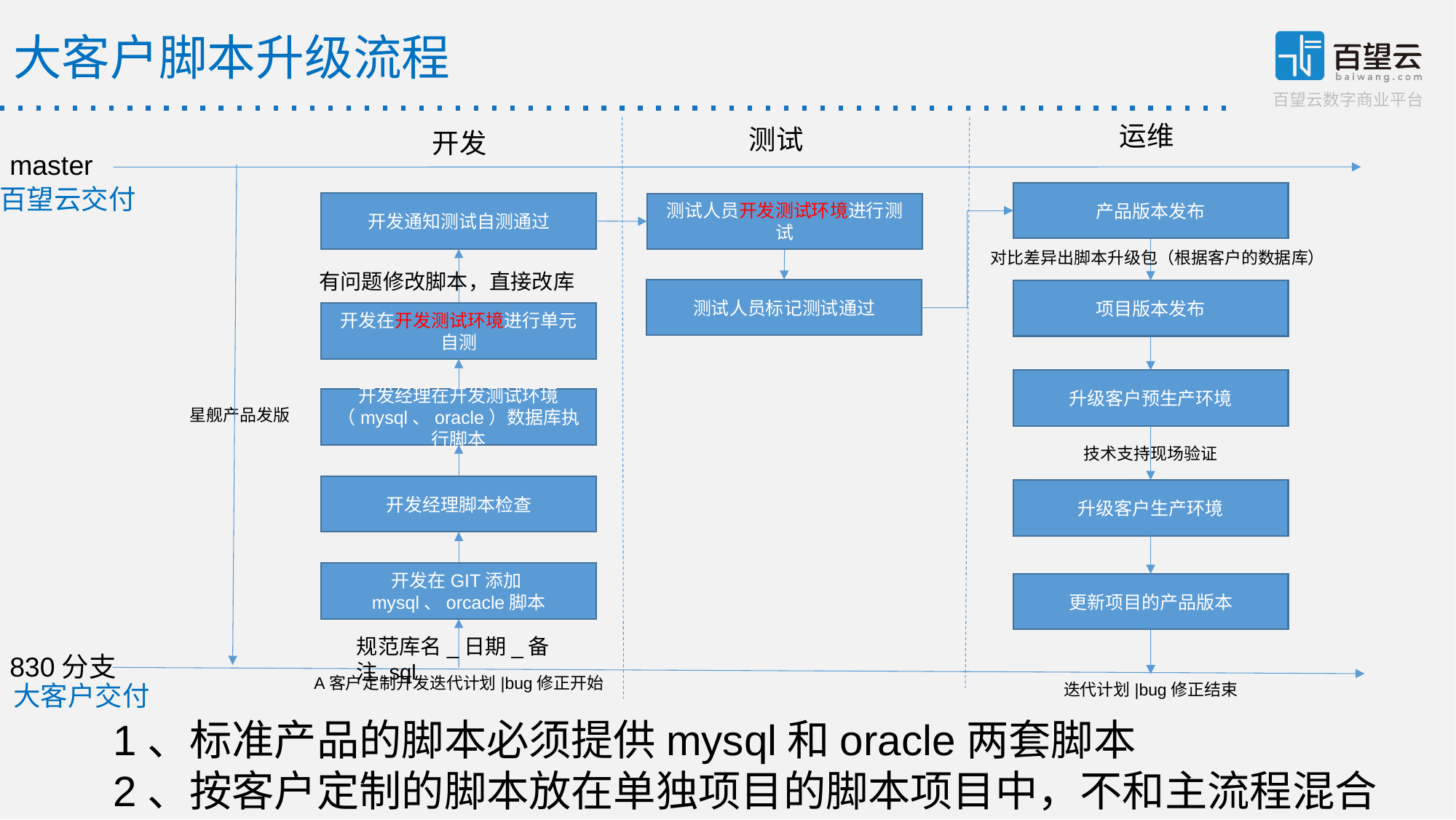

大客户脚本升级流程
运维
测试
开发
master
百望云交付
产品版本发布
开发通知测试自测通过
测试人员开发测试环境进行测试
对比差异出脚本升级包（根据客户的数据库）
有问题修改脚本，直接改库
测试人员标记测试通过
项目版本发布
开发在开发测试环境进行单元自测
升级客户预生产环境
开发经理在开发测试环境（mysql、oracle）数据库执行脚本
星舰产品发版
技术支持现场验证
开发经理脚本检查
升级客户生产环境
开发在GIT添加mysql、orcacle脚本
更新项目的产品版本
规范库名_日期_备注.sql
830分支
A客户定制开发迭代计划|bug修正开始
大客户交付
迭代计划|bug修正结束
1、标准产品的脚本必须提供mysql和oracle两套脚本
2、按客户定制的脚本放在单独项目的脚本项目中，不和主流程混合